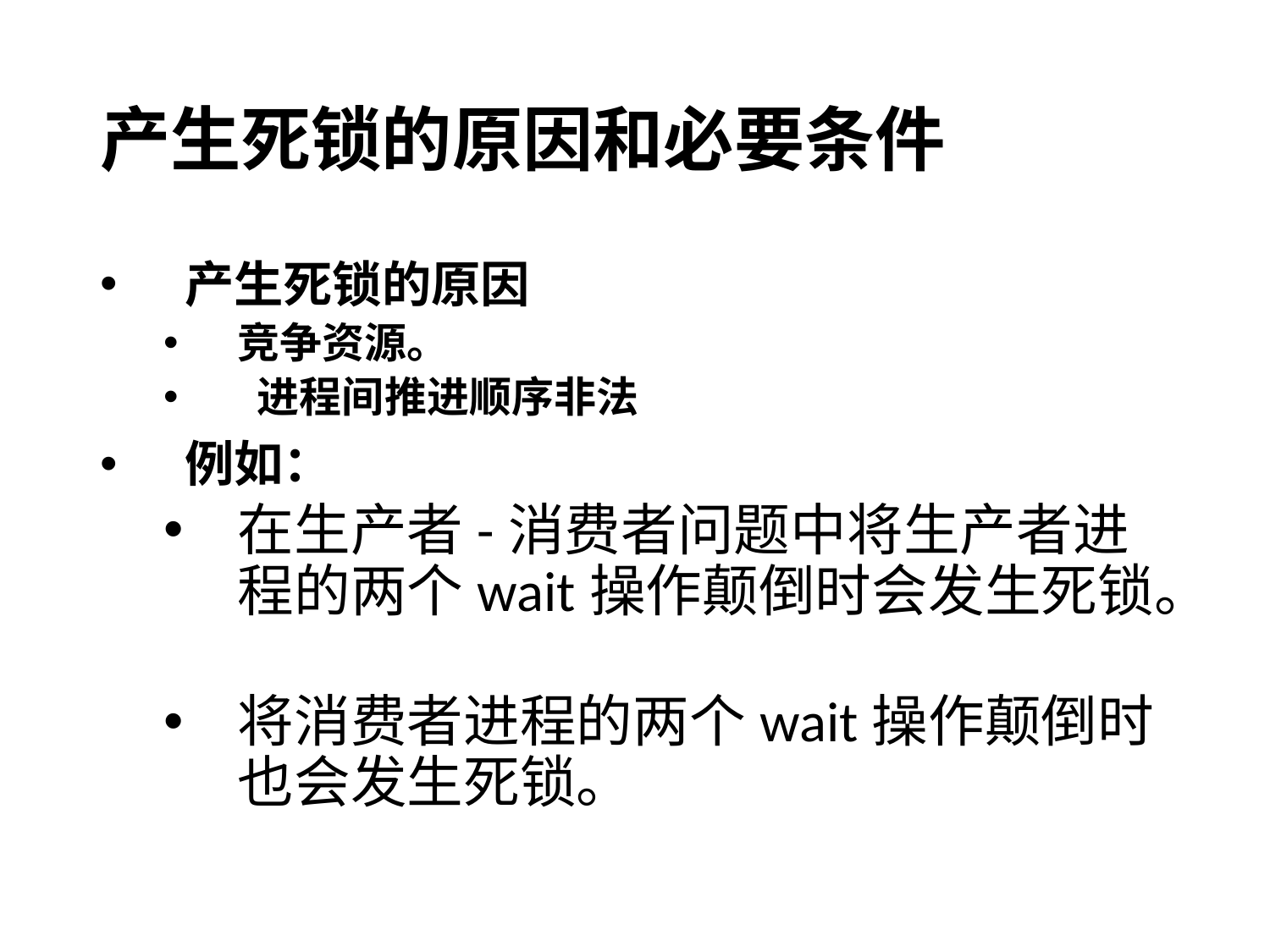

# 产生死锁的原因和必要条件
产生死锁的原因
竞争资源。
 进程间推进顺序非法
例如：
在生产者-消费者问题中将生产者进程的两个wait操作颠倒时会发生死锁。
将消费者进程的两个wait操作颠倒时也会发生死锁。